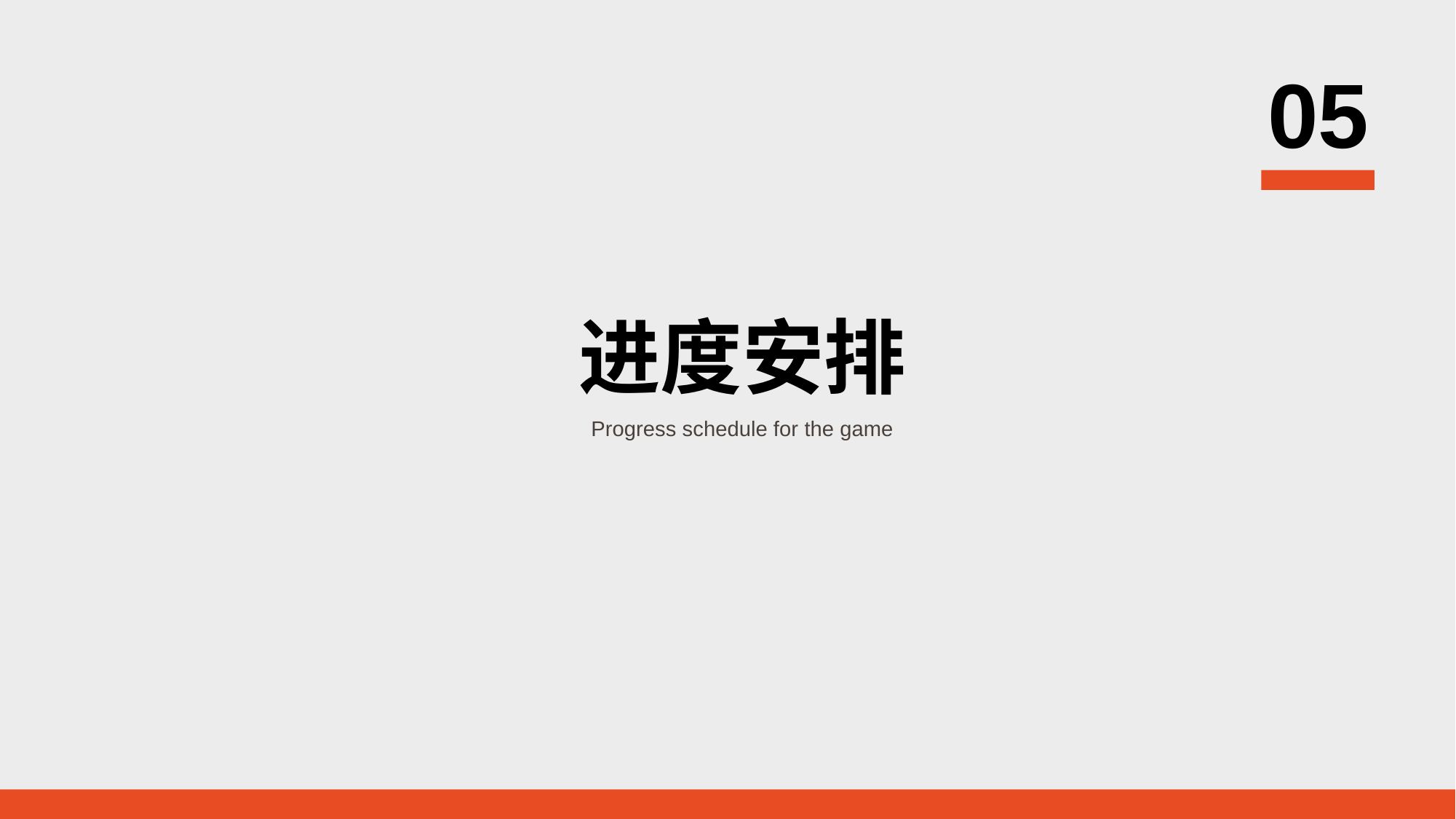

05
进度安排

Progress schedule for the game